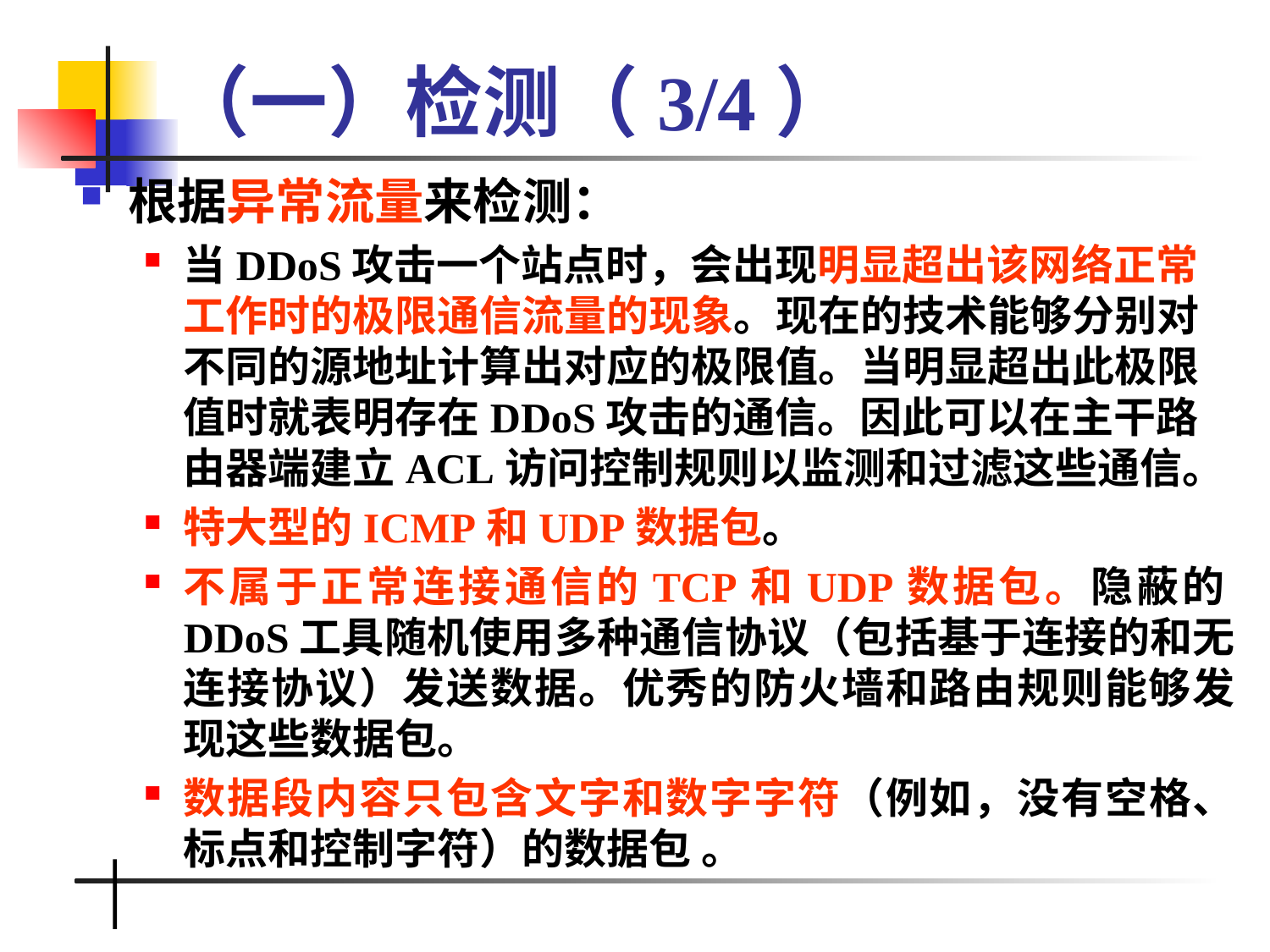

# （一）检测（3/4）
根据异常流量来检测：
当DDoS攻击一个站点时，会出现明显超出该网络正常工作时的极限通信流量的现象。现在的技术能够分别对不同的源地址计算出对应的极限值。当明显超出此极限值时就表明存在DDoS攻击的通信。因此可以在主干路由器端建立ACL访问控制规则以监测和过滤这些通信。
特大型的ICMP和UDP数据包。
不属于正常连接通信的TCP和UDP数据包。隐蔽的DDoS工具随机使用多种通信协议（包括基于连接的和无连接协议）发送数据。优秀的防火墙和路由规则能够发现这些数据包。
数据段内容只包含文字和数字字符（例如，没有空格、标点和控制字符）的数据包 。